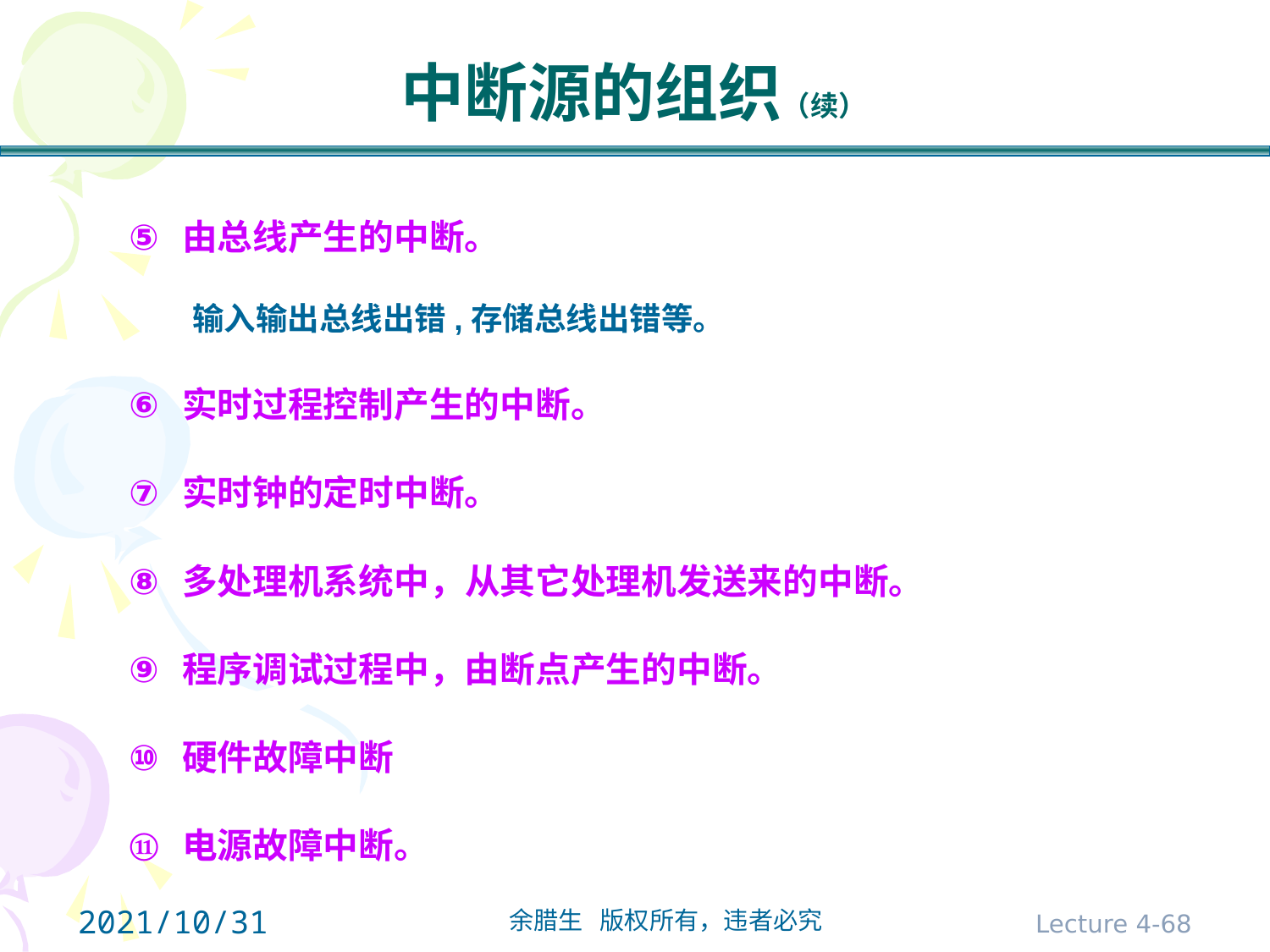

# 中断源的组织（续）
由总线产生的中断。
输入输出总线出错,存储总线出错等。
实时过程控制产生的中断。
实时钟的定时中断。
多处理机系统中，从其它处理机发送来的中断。
程序调试过程中，由断点产生的中断。
硬件故障中断
电源故障中断。
2021/10/31
Lecture 4-68